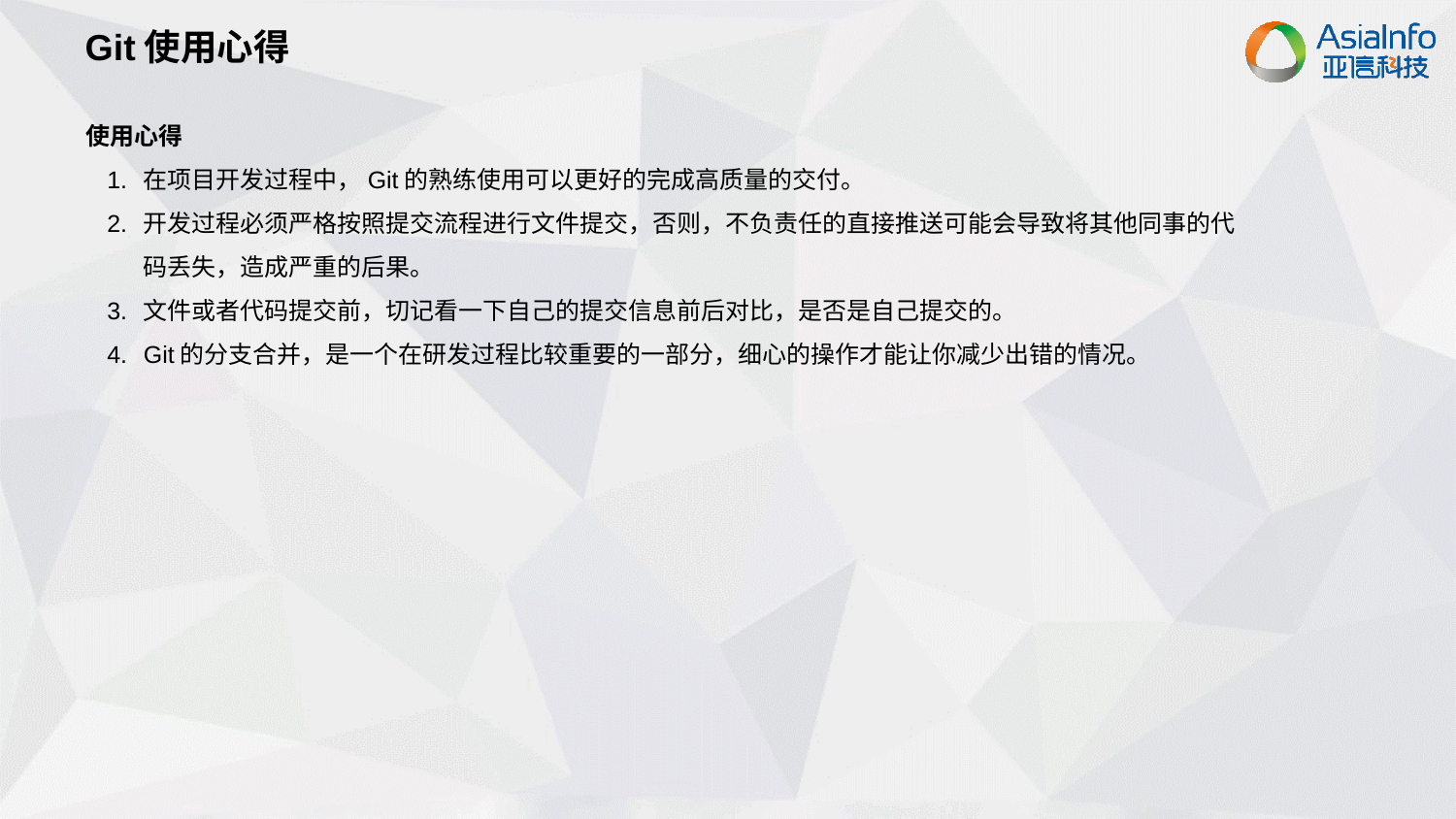

Git使用心得
使用心得
在项目开发过程中，Git的熟练使用可以更好的完成高质量的交付。
开发过程必须严格按照提交流程进行文件提交，否则，不负责任的直接推送可能会导致将其他同事的代码丢失，造成严重的后果。
文件或者代码提交前，切记看一下自己的提交信息前后对比，是否是自己提交的。
Git的分支合并，是一个在研发过程比较重要的一部分，细心的操作才能让你减少出错的情况。